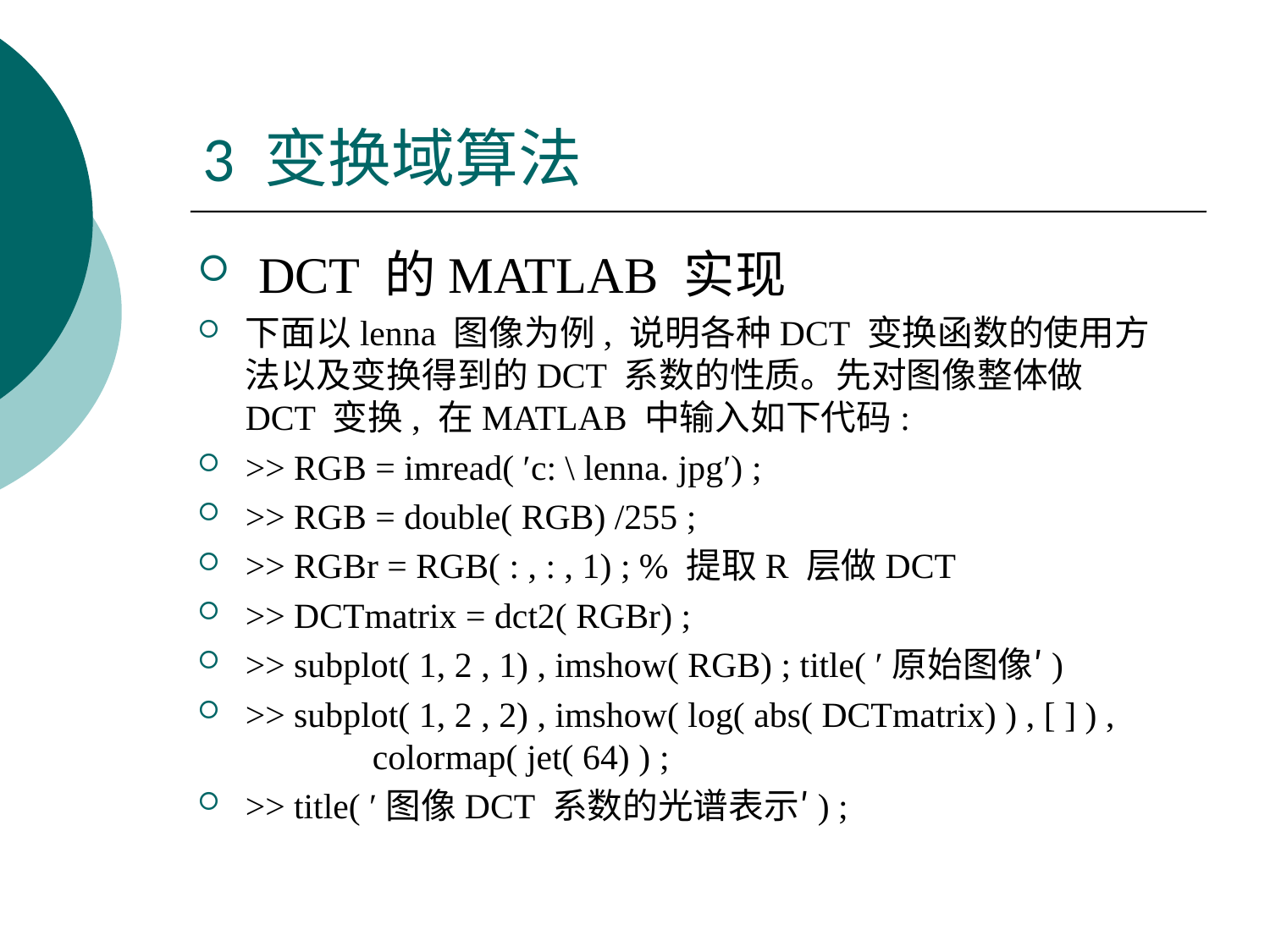

# 3 变换域算法
 DCT 的MATLAB 实现
下面以lenna 图像为例, 说明各种DCT 变换函数的使用方法以及变换得到的DCT 系数的性质。先对图像整体做DCT 变换, 在MATLAB 中输入如下代码:
>> RGB = imread( ′c: \ lenna. jpg′) ;
>> RGB = double( RGB) /255 ;
>> RGBr = RGB( : , : , 1) ; % 提取R 层做DCT
>> DCTmatrix = dct2( RGBr) ;
>> subplot( 1, 2 , 1) , imshow( RGB) ; title( ′原始图像′)
>> subplot( 1, 2 , 2) , imshow( log( abs( DCTmatrix) ) , [ ] ) ,     	colormap( jet( 64) ) ;
>> title( ′图像DCT 系数的光谱表示′) ;